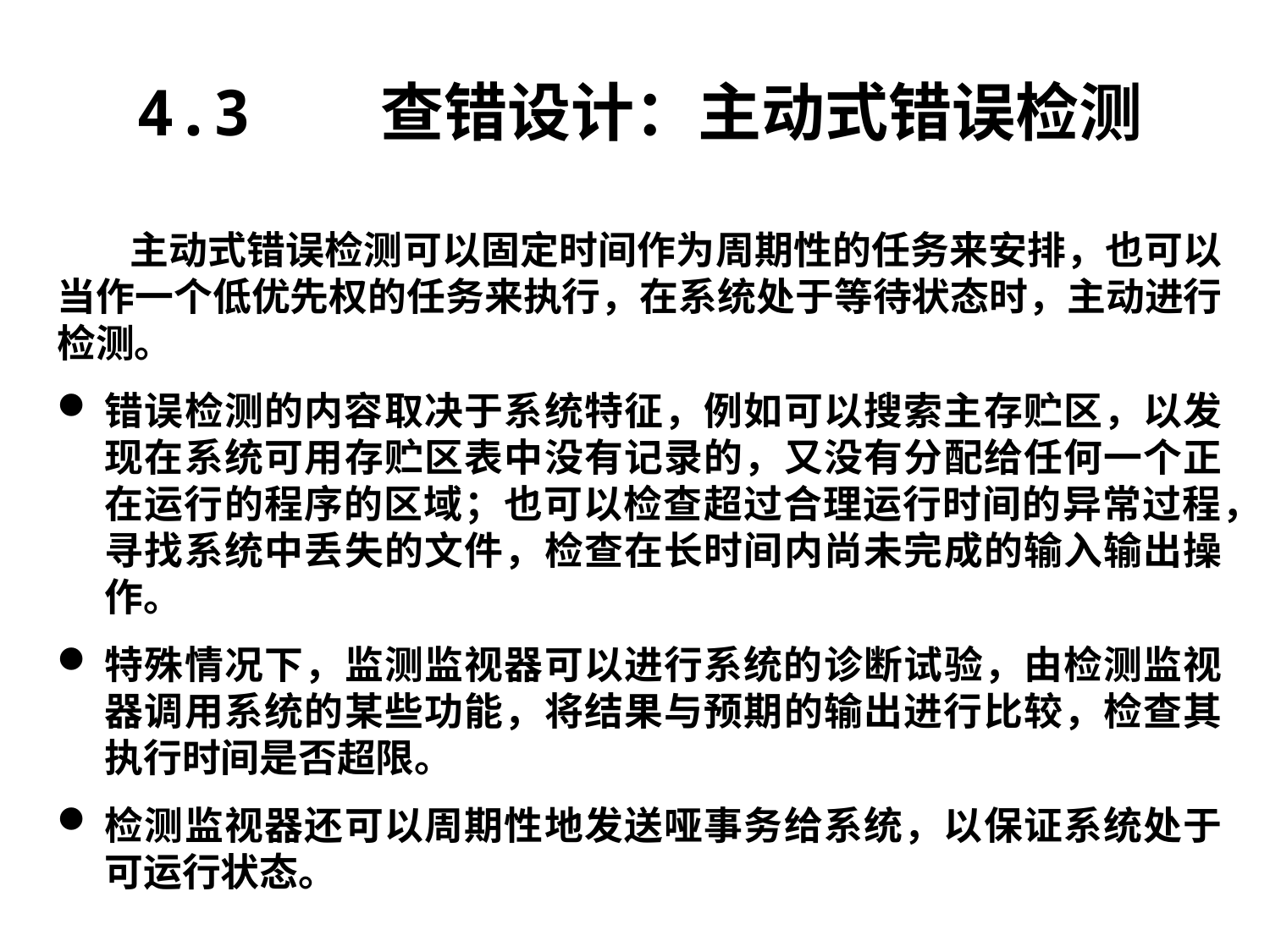

4.3   查错设计：主动式错误检测
   主动式错误检测可以固定时间作为周期性的任务来安排，也可以当作一个低优先权的任务来执行，在系统处于等待状态时，主动进行检测。
错误检测的内容取决于系统特征，例如可以搜索主存贮区，以发现在系统可用存贮区表中没有记录的，又没有分配给任何一个正在运行的程序的区域；也可以检查超过合理运行时间的异常过程，寻找系统中丢失的文件，检查在长时间内尚未完成的输入输出操作。
特殊情况下，监测监视器可以进行系统的诊断试验，由检测监视器调用系统的某些功能，将结果与预期的输出进行比较，检查其执行时间是否超限。
检测监视器还可以周期性地发送哑事务给系统，以保证系统处于可运行状态。